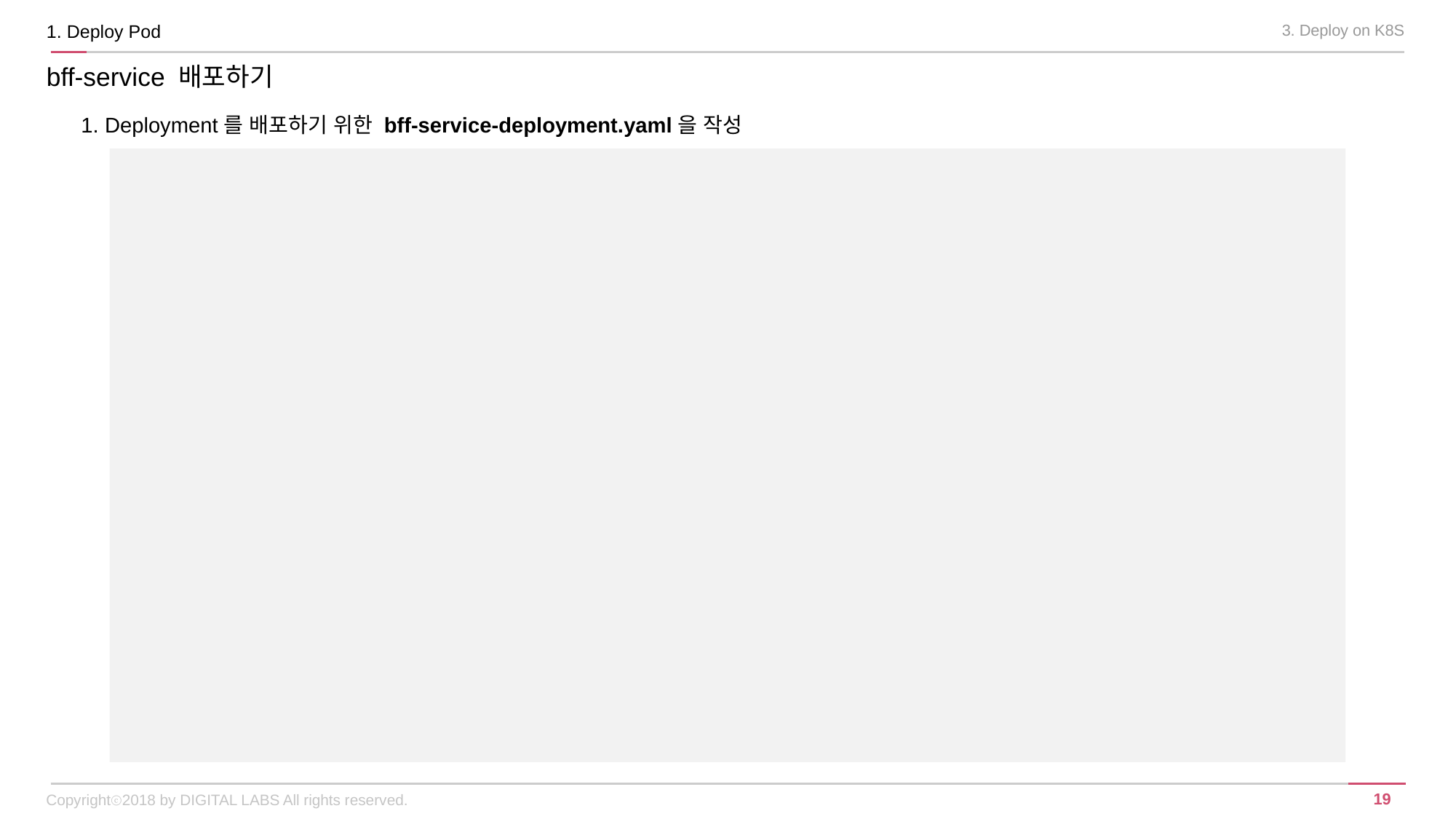

1. Deploy Pod
3. Deploy on K8S
bff-service 배포하기
1. Deployment를 배포하기 위한 bff-service-deployment.yaml을 작성
apiVersion: apps/v1beta2 # for versions before 1.8.0 use apps/v1beta1
kind: Deployment
metadata:
  name: bff-service-deployment
  labels:
    app: bff-service
spec:
  replicas: 1
  selector:
    matchLabels:
      app: bff-service
  template:
    metadata:
      labels:
        app: bff-service
    spec:
      containers:
      - name: bff-service
        image: dtlabs/bff-service:1.0
        ports:
        - containerPort: 8080
        imagePullPolicy: Always
        env:
        - name: SPRING_PROFILES_ACTIVE
          value: k8s
        resources:
          requests:
            memory: "256Mi"
            cpu: "50m"
          limits:
            memory: "1Gi"
            cpu: "500m"
Copyrightⓒ2018 by DIGITAL LABS All rights reserved.